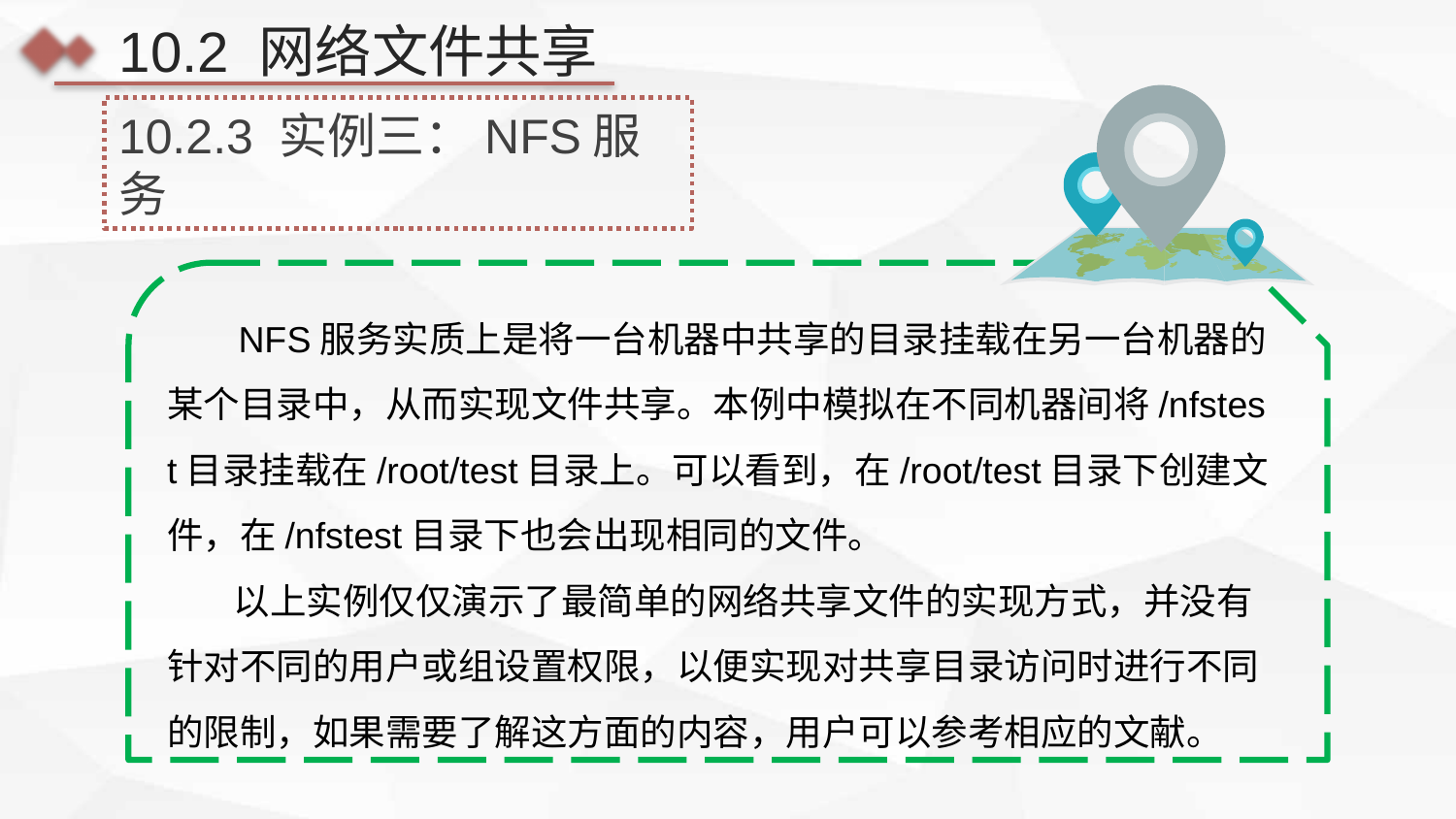

10.2 网络文件共享

10.2.3 实例三：NFS服务
       NFS服务实质上是将一台机器中共享的目录挂载在另一台机器的某个目录中，从而实现文件共享。本例中模拟在不同机器间将/nfstest目录挂载在/root/test目录上。可以看到，在/root/test目录下创建文件，在/nfstest目录下也会出现相同的文件。
       以上实例仅仅演示了最简单的网络共享文件的实现方式，并没有针对不同的用户或组设置权限，以便实现对共享目录访问时进行不同的限制，如果需要了解这方面的内容，用户可以参考相应的文献。